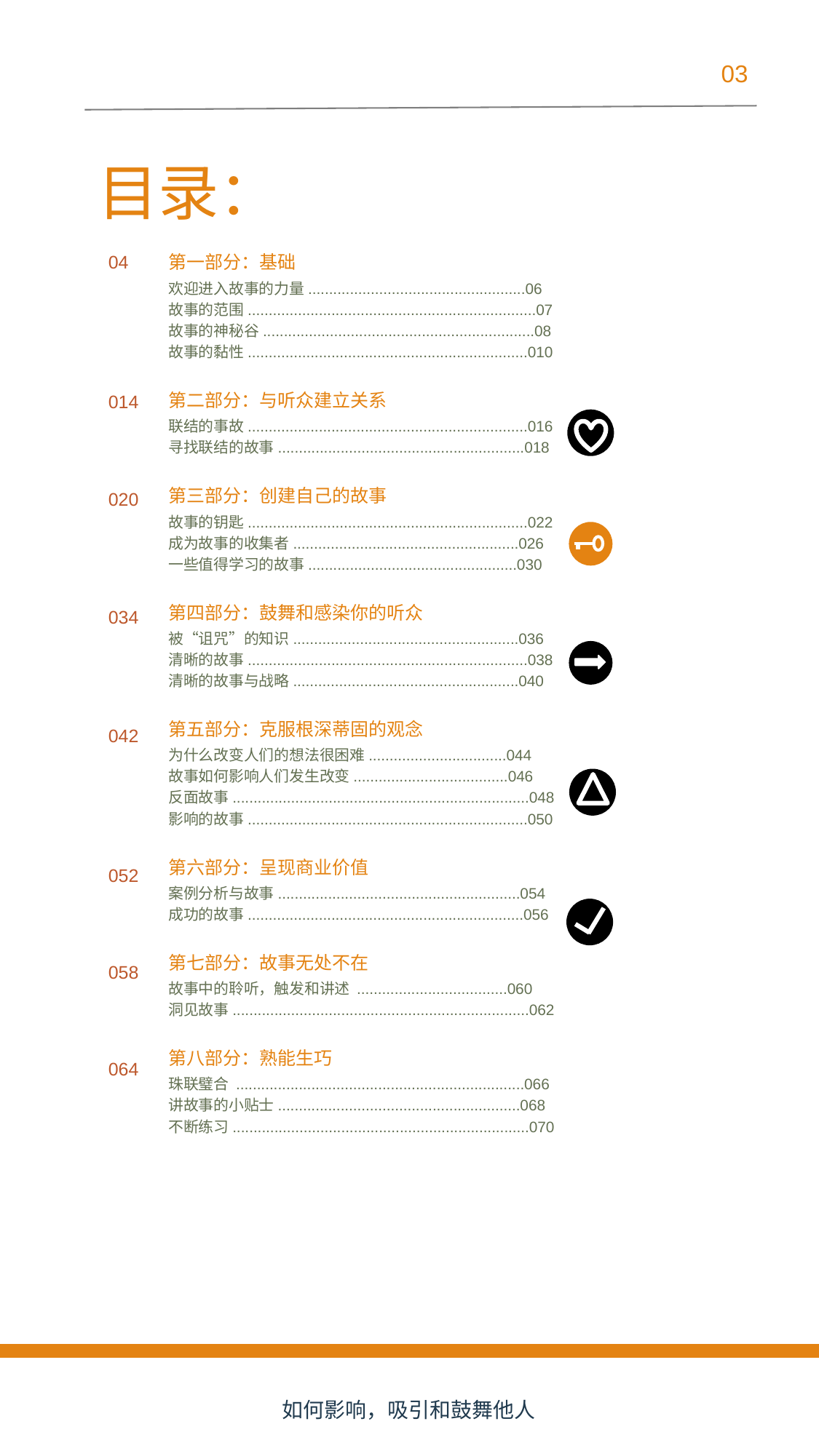

03

目录：

04

014

020

034

042

052

058

064
第一部分：基础
欢迎进入故事的力量....................................................06
故事的范围.....................................................................07
故事的神秘谷.................................................................08
故事的黏性...................................................................010

第二部分：与听众建立关系
联结的事故...................................................................016
寻找联结的故事...........................................................018

第三部分：创建自己的故事
故事的钥匙...................................................................022
成为故事的收集者......................................................026
一些值得学习的故事..................................................030

第四部分：鼓舞和感染你的听众
被“诅咒”的知识......................................................036
清晰的故事...................................................................038
清晰的故事与战略......................................................040

第五部分：克服根深蒂固的观念
为什么改变人们的想法很困难.................................044
故事如何影响人们发生改变.....................................046
反面故事.......................................................................048
影响的故事...................................................................050

第六部分：呈现商业价值
案例分析与故事..........................................................054
成功的故事..................................................................056

第七部分：故事无处不在
故事中的聆听，触发和讲述 ....................................060
洞见故事.......................................................................062

第八部分：熟能生巧
珠联璧合 .....................................................................066
讲故事的小贴士..........................................................068
不断练习.......................................................................070

如何影响，吸引和鼓舞他人
4